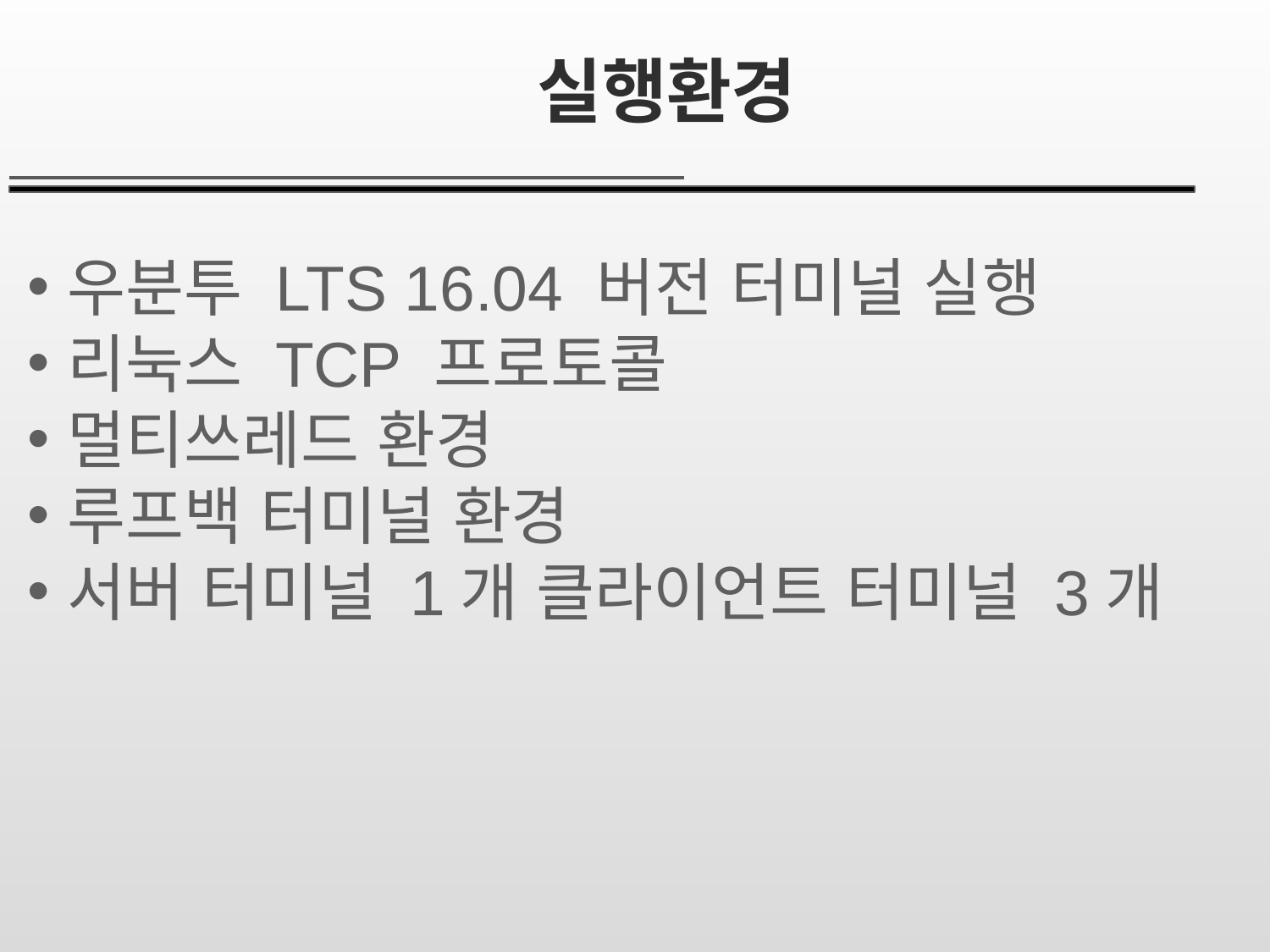

# 실행환경

우분투 LTS 16.04 버전 터미널 실행
리눅스 TCP 프로토콜
멀티쓰레드 환경
루프백 터미널 환경
서버 터미널 1개 클라이언트 터미널 3개